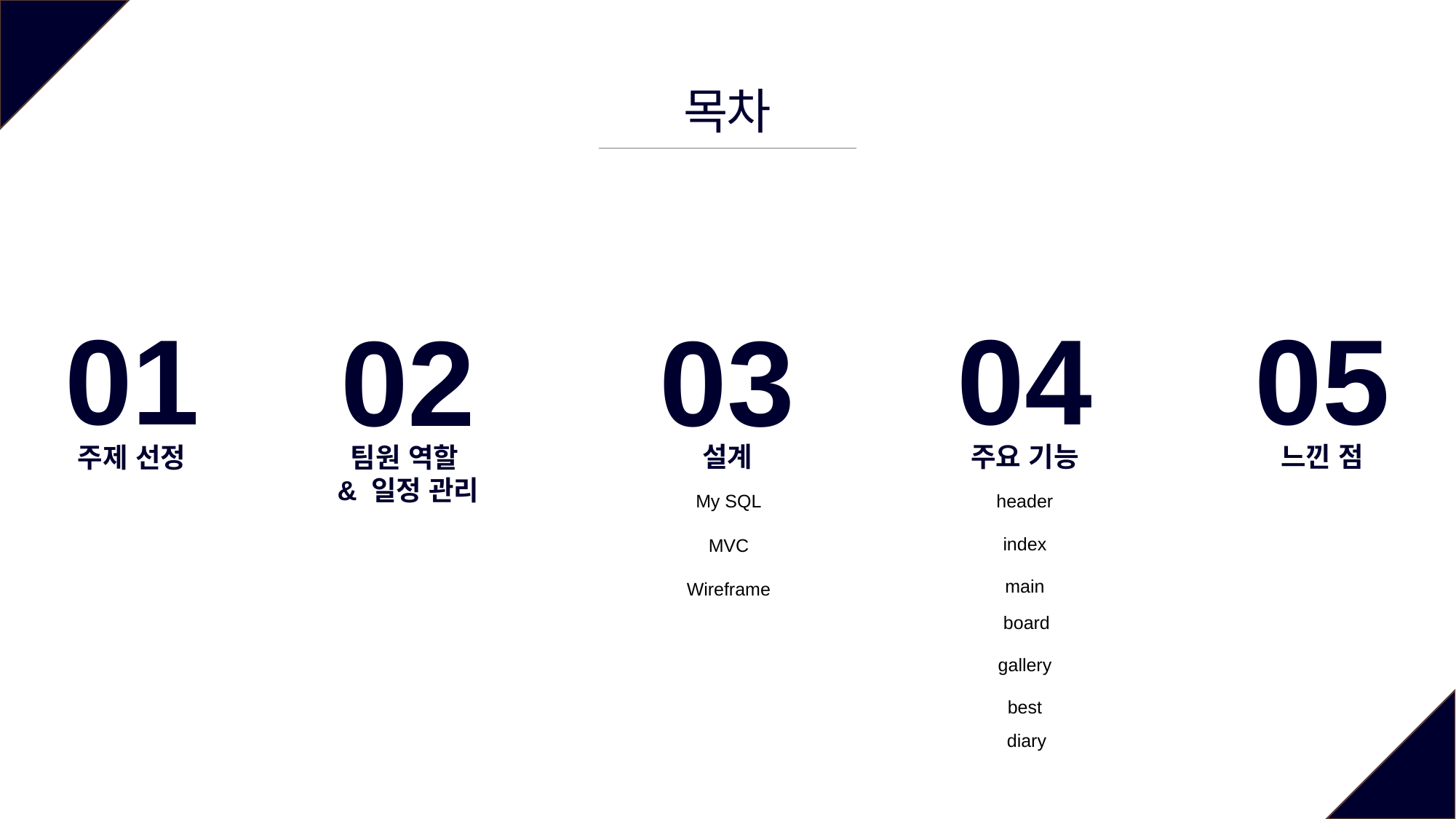

목차
04
05
01
02
03
주요 기능
느낀 점
주제 선정
설계
팀원 역할
& 일정 관리
My SQL
header
index
MVC
main
Wireframe
board
gallery
best
diary